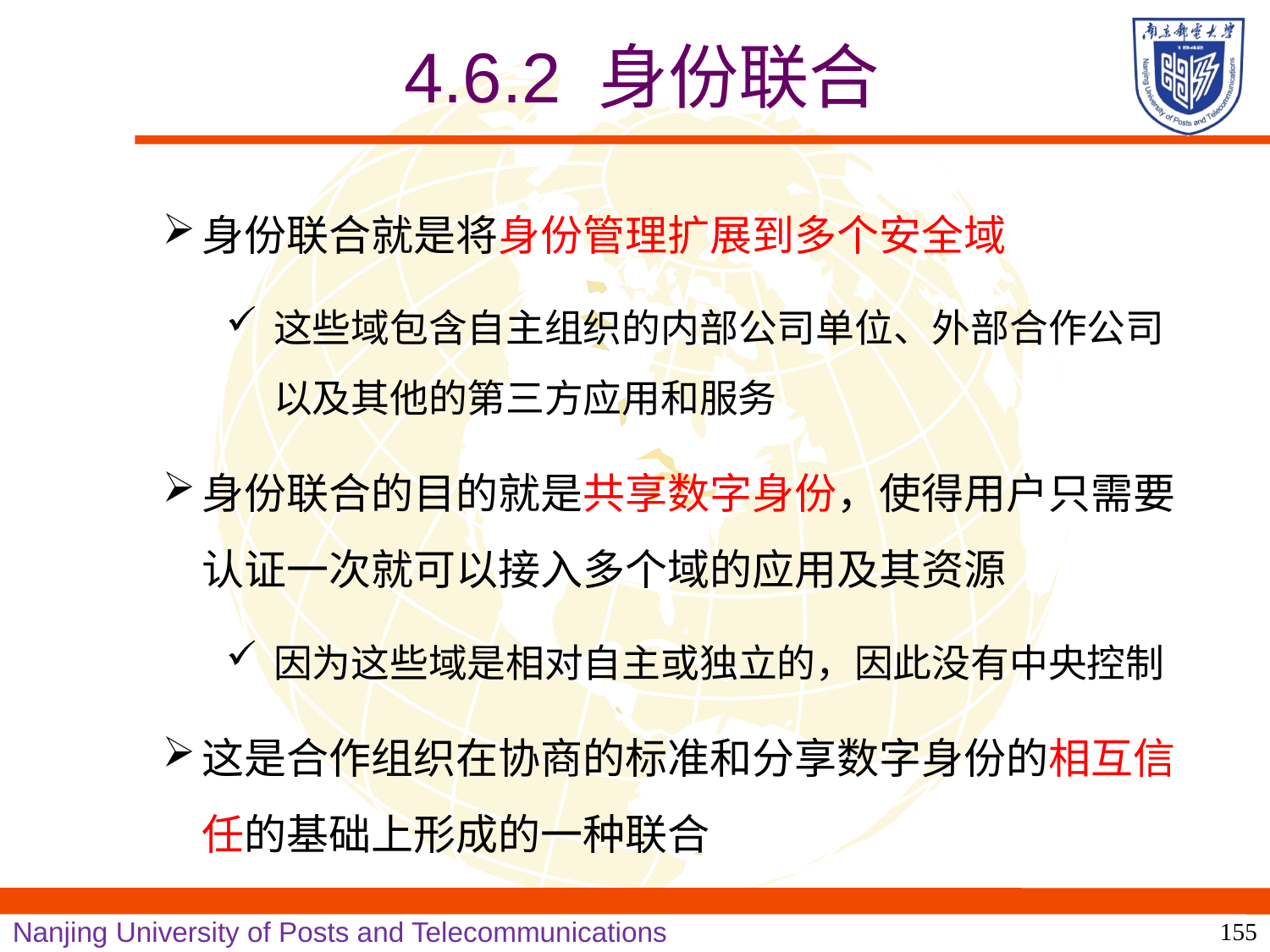

# 4.6.2 身份联合
身份联合就是将身份管理扩展到多个安全域
这些域包含自主组织的内部公司单位、外部合作公司以及其他的第三方应用和服务
身份联合的目的就是共享数字身份，使得用户只需要认证一次就可以接入多个域的应用及其资源
因为这些域是相对自主或独立的，因此没有中央控制
这是合作组织在协商的标准和分享数字身份的相互信任的基础上形成的一种联合
155